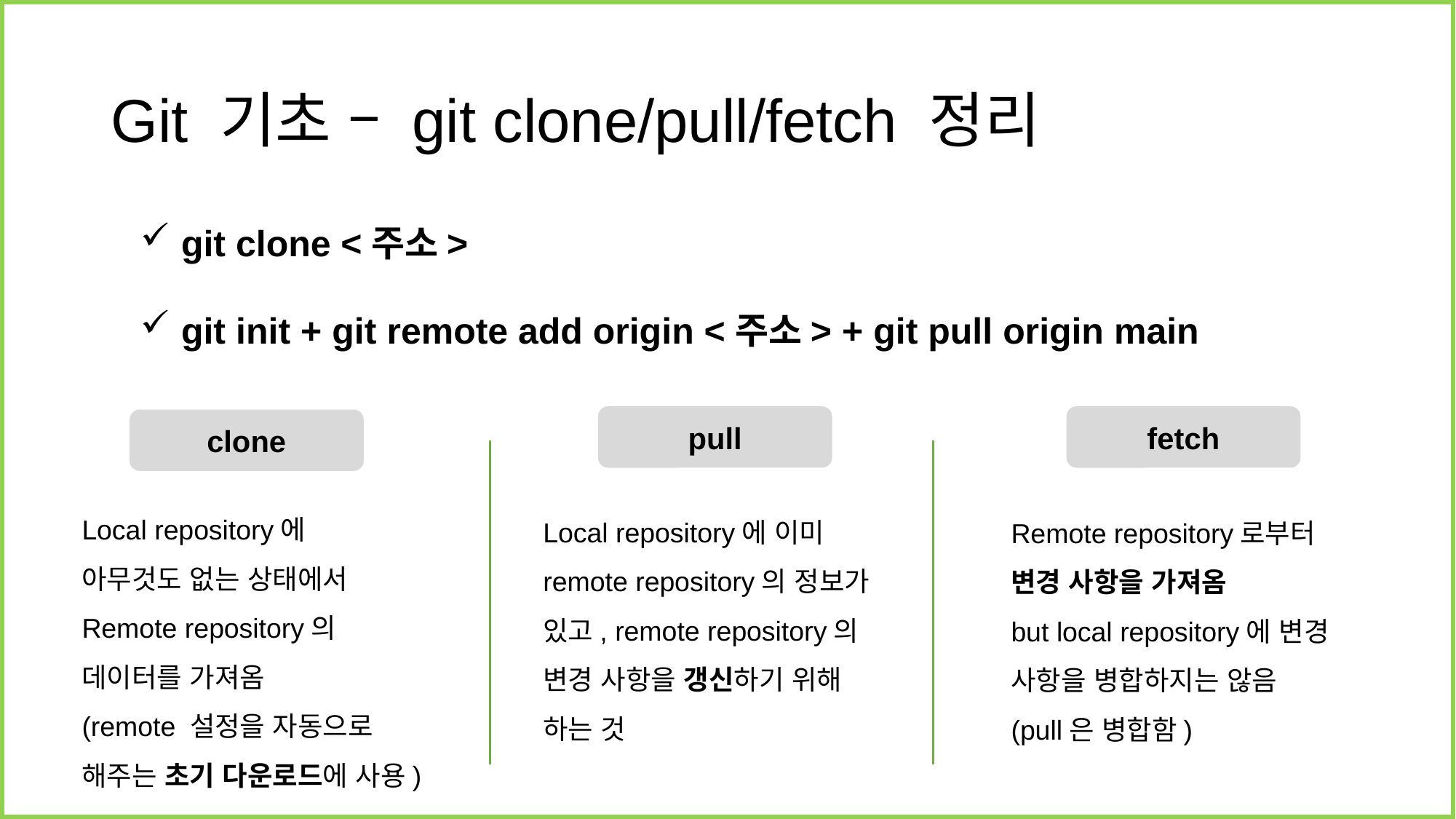

# Git 기초 – git clone/pull/fetch 정리
git clone <주소>

git init + git remote add origin <주소> + git pull origin main
pull
fetch
clone
Local repository에
아무것도 없는 상태에서
Remote repository의
데이터를 가져옴
(remote 설정을 자동으로
해주는 초기 다운로드에 사용)
Local repository에 이미 remote repository의 정보가 있고, remote repository의 변경 사항을 갱신하기 위해 하는 것
Remote repository로부터
변경 사항을 가져옴
but local repository에 변경 사항을 병합하지는 않음
(pull은 병합함)